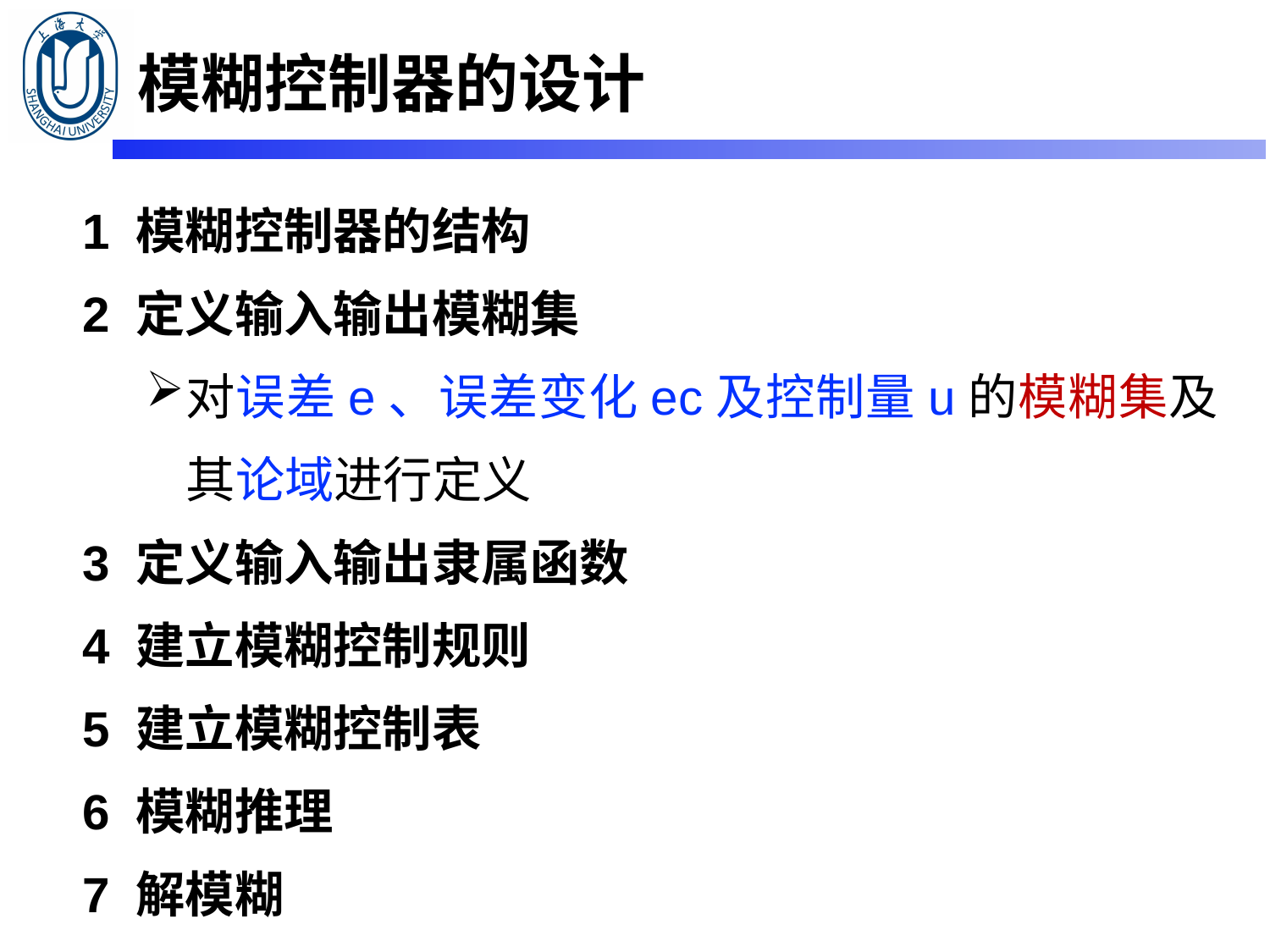

模糊控制器的设计
1 模糊控制器的结构
2 定义输入输出模糊集
对误差e、误差变化ec及控制量u的模糊集及其论域进行定义
3 定义输入输出隶属函数
4 建立模糊控制规则
5 建立模糊控制表
6 模糊推理
7 解模糊